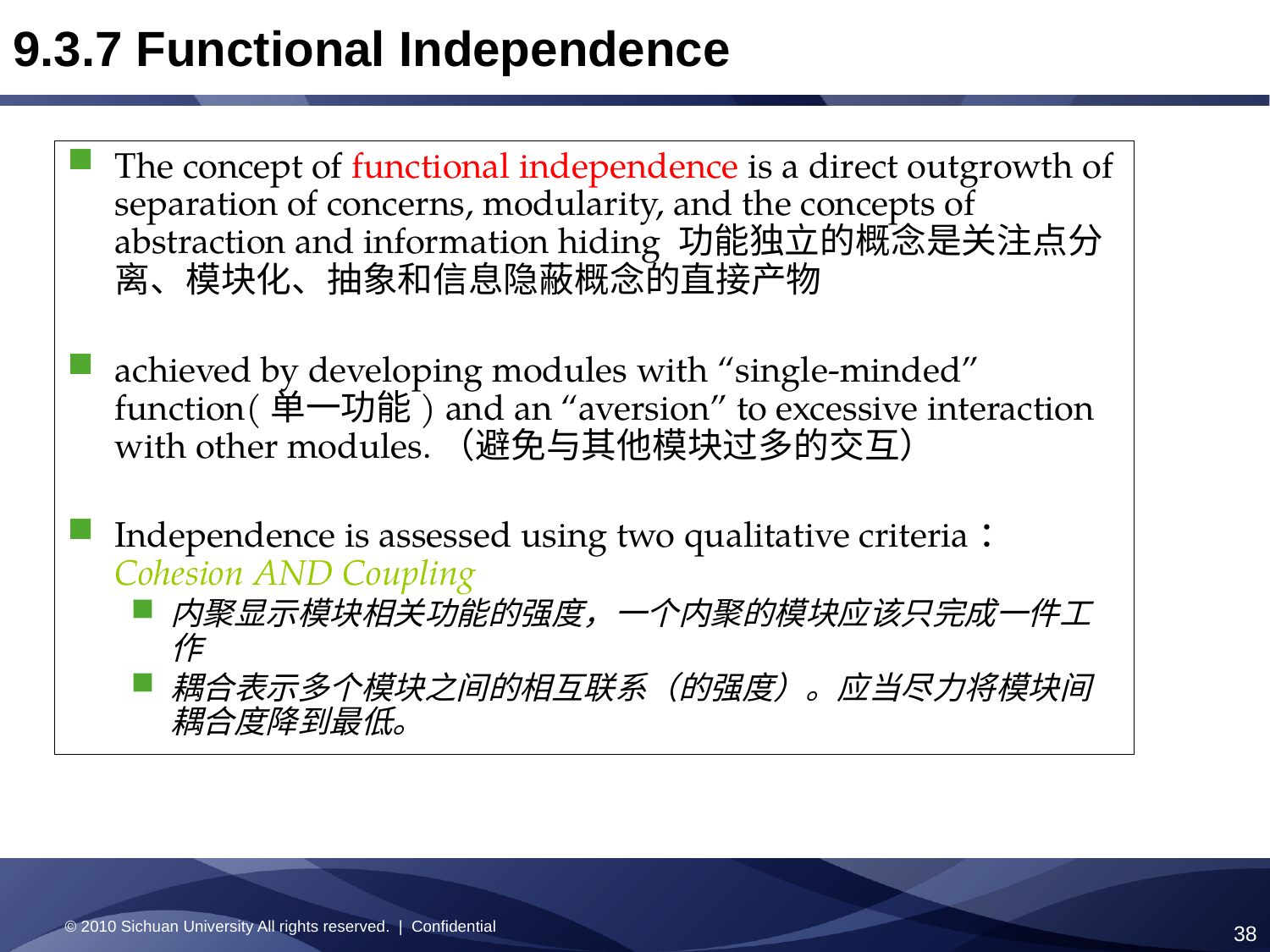

# 9.3.7 Functional Independence
The concept of functional independence is a direct outgrowth of separation of concerns, modularity, and the concepts of abstraction and information hiding 功能独立的概念是关注点分离、模块化、抽象和信息隐蔽概念的直接产物

achieved by developing modules with “single-minded” function(单一功能) and an “aversion” to excessive interaction with other modules.（避免与其他模块过多的交互）

Independence is assessed using two qualitative criteria：Cohesion AND Coupling
内聚显示模块相关功能的强度，一个内聚的模块应该只完成一件工作
耦合表示多个模块之间的相互联系（的强度）。应当尽力将模块间耦合度降到最低。
© 2010 Sichuan University All rights reserved.  |  Confidential
38